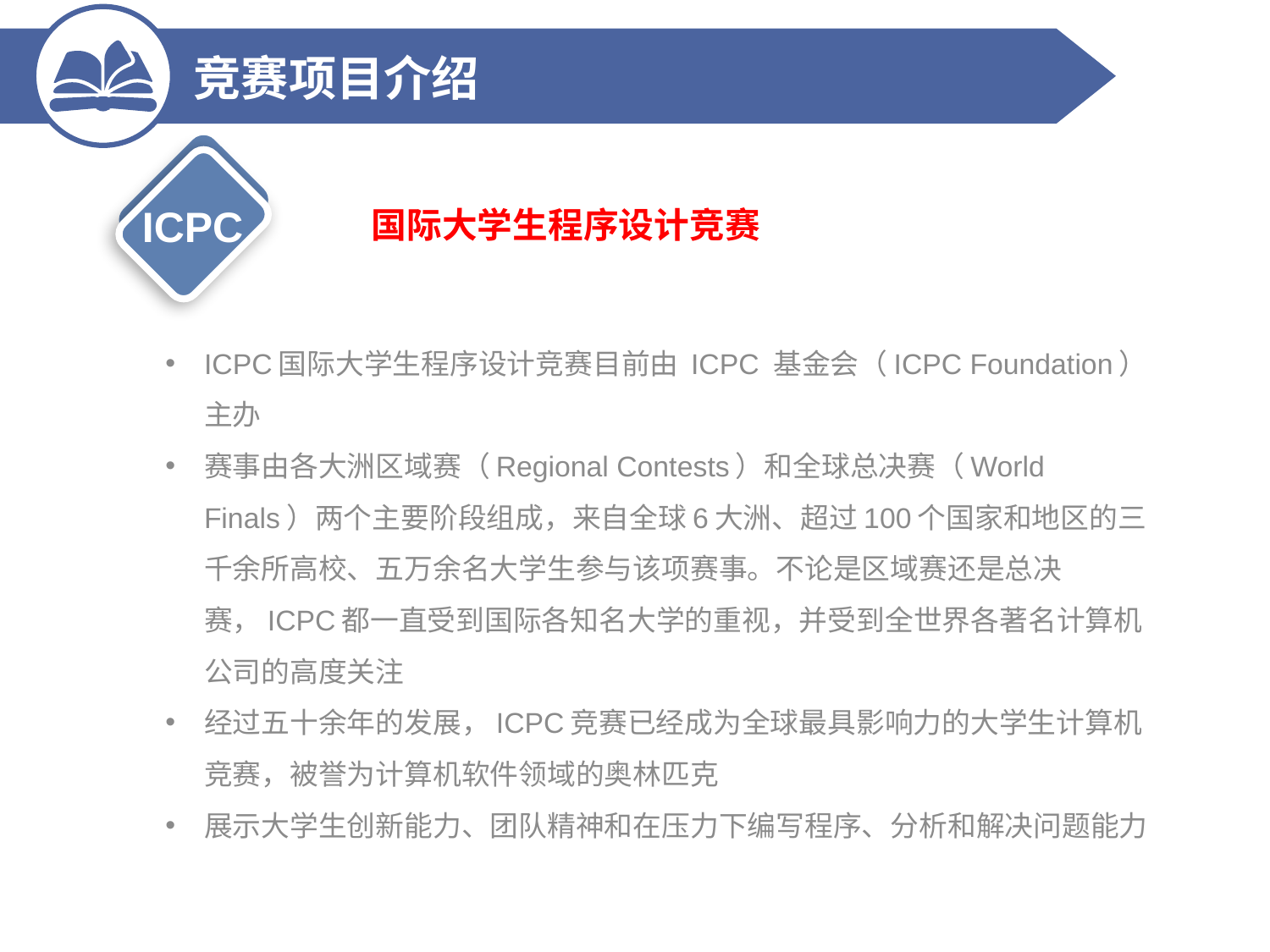

竞赛项目介绍

ICPC
国际大学生程序设计竞赛
ICPC国际大学生程序设计竞赛目前由 ICPC 基金会（ICPC Foundation）主办
赛事由各大洲区域赛（Regional Contests）和全球总决赛（World Finals）两个主要阶段组成，来自全球6大洲、超过100个国家和地区的三千余所高校、五万余名大学生参与该项赛事。不论是区域赛还是总决赛，ICPC都一直受到国际各知名大学的重视，并受到全世界各著名计算机公司的高度关注
经过五十余年的发展，ICPC竞赛已经成为全球最具影响力的大学生计算机竞赛，被誉为计算机软件领域的奥林匹克
展示大学生创新能力、团队精神和在压力下编写程序、分析和解决问题能力